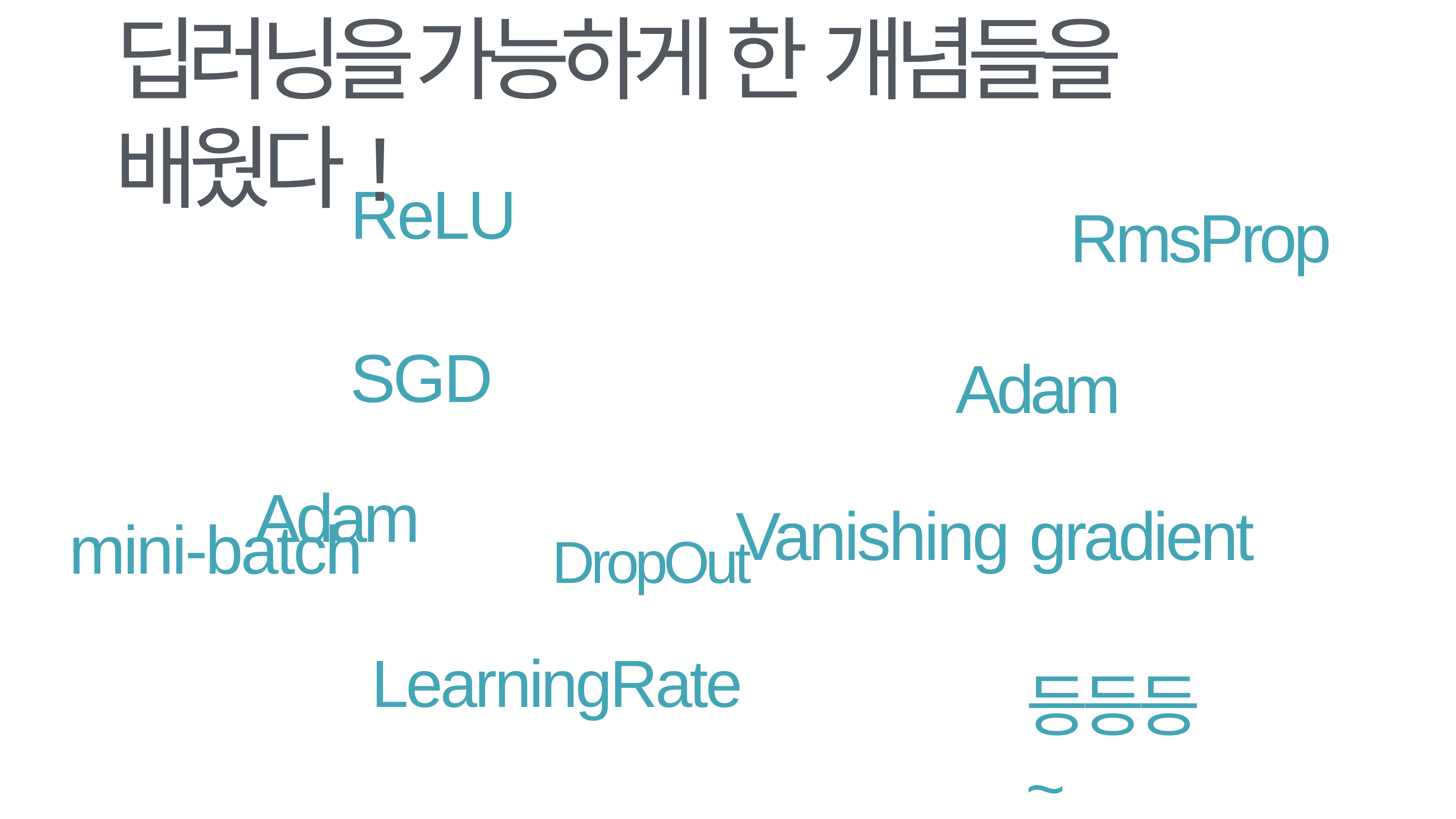

# 딥러닝을 가능하게 한 개념들을 배웠다!
ReLU	SGD
mini-batch	DropOut
RmsProp
Adam
Adam
Vanishing gradient
LearningRate
등등등~